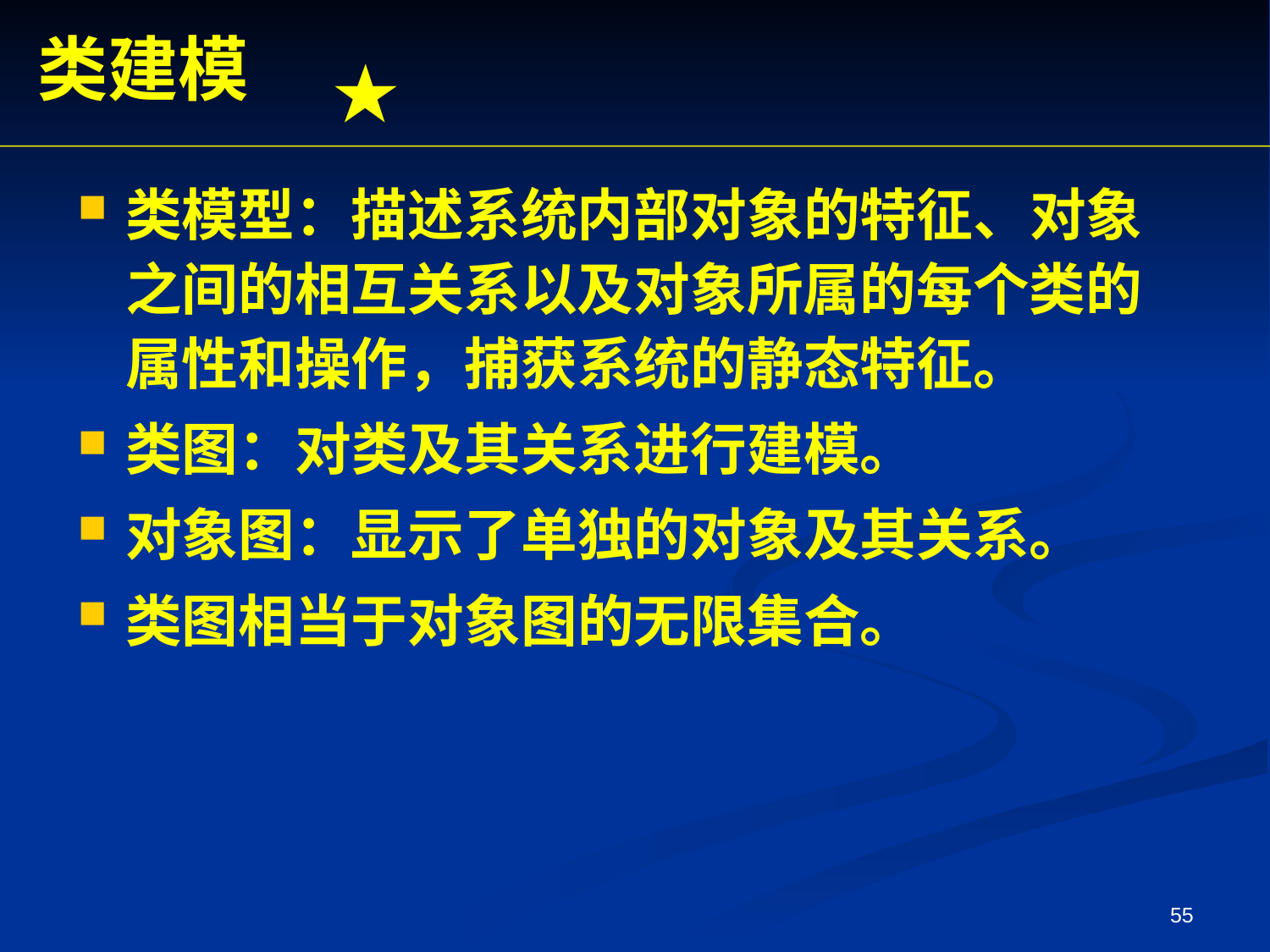

★
类建模

类模型：描述系统内部对象的特征、对象之间的相互关系以及对象所属的每个类的属性和操作，捕获系统的静态特征。
类图：对类及其关系进行建模。
对象图：显示了单独的对象及其关系。
类图相当于对象图的无限集合。
55